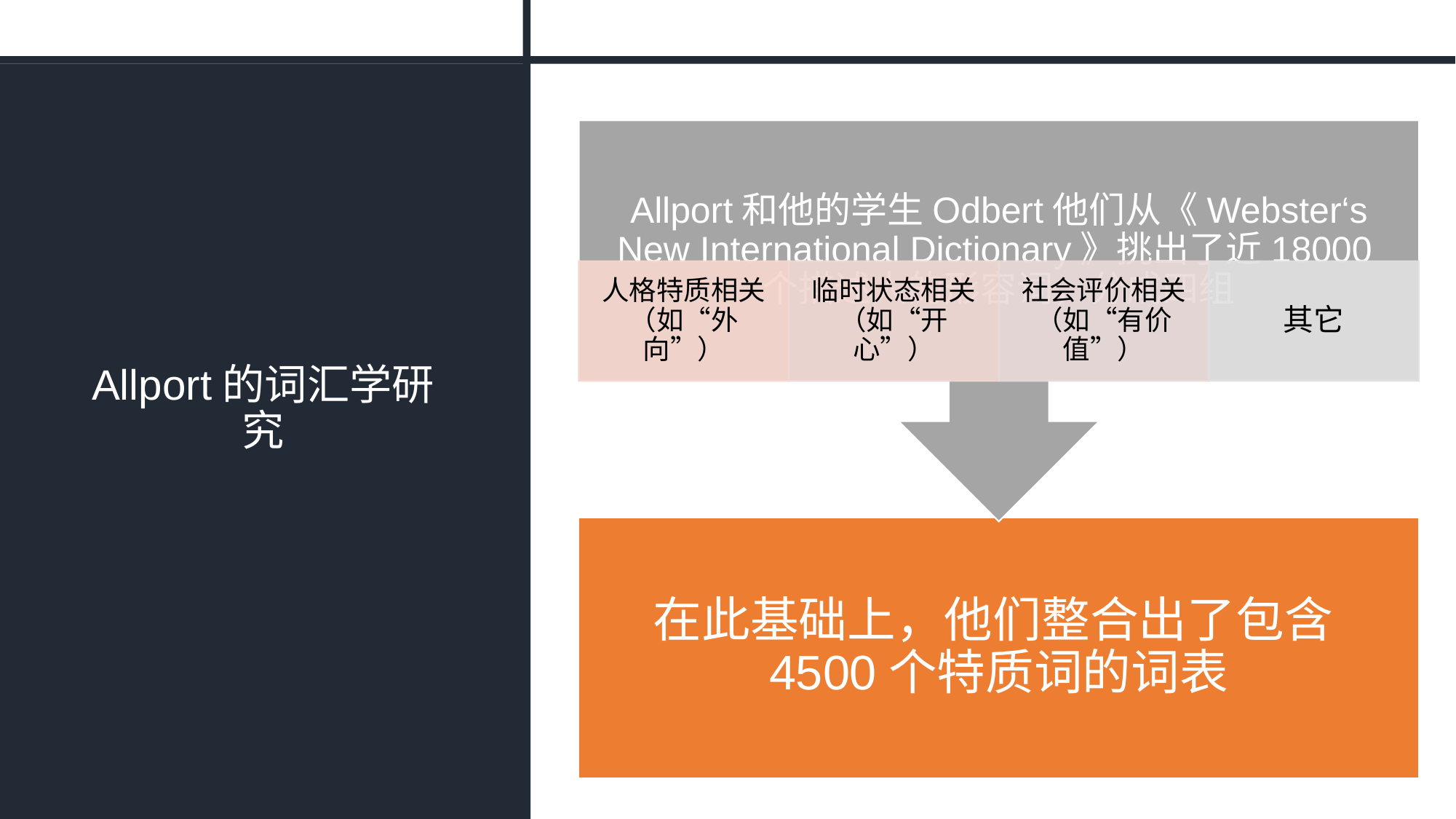

# Allport的词汇学研究
在此基础上，他们整合出了包含4500个特质词的词表
Allport和他的学生Odbert他们从《Webster‘s New International Dictionary》挑出了近18000个描述人的形容词，分成四组
人格特质相关（如“外向”）
临时状态相关（如“开心”）
社会评价相关（如“有价值”）
其它